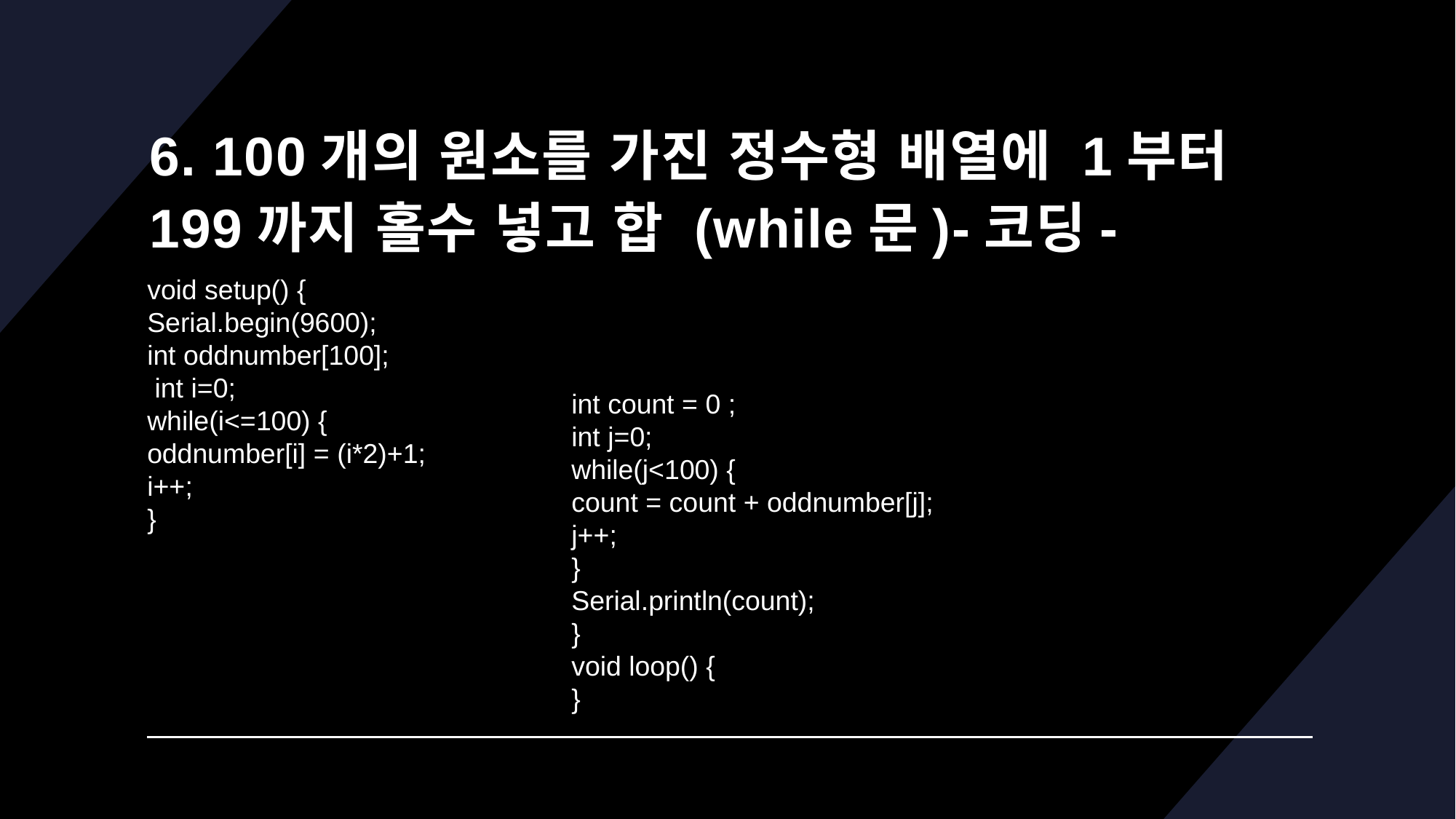

# 6. 100개의 원소를 가진 정수형 배열에 1부터 199까지 홀수 넣고 합 (while문)-코딩-
void setup() {
Serial.begin(9600);
int oddnumber[100];
 int i=0;
while(i<=100) {
oddnumber[i] = (i*2)+1;
i++;
}
int count = 0 ;
int j=0;
while(j<100) {
count = count + oddnumber[j];
j++;
}
Serial.println(count);
}
void loop() {
}